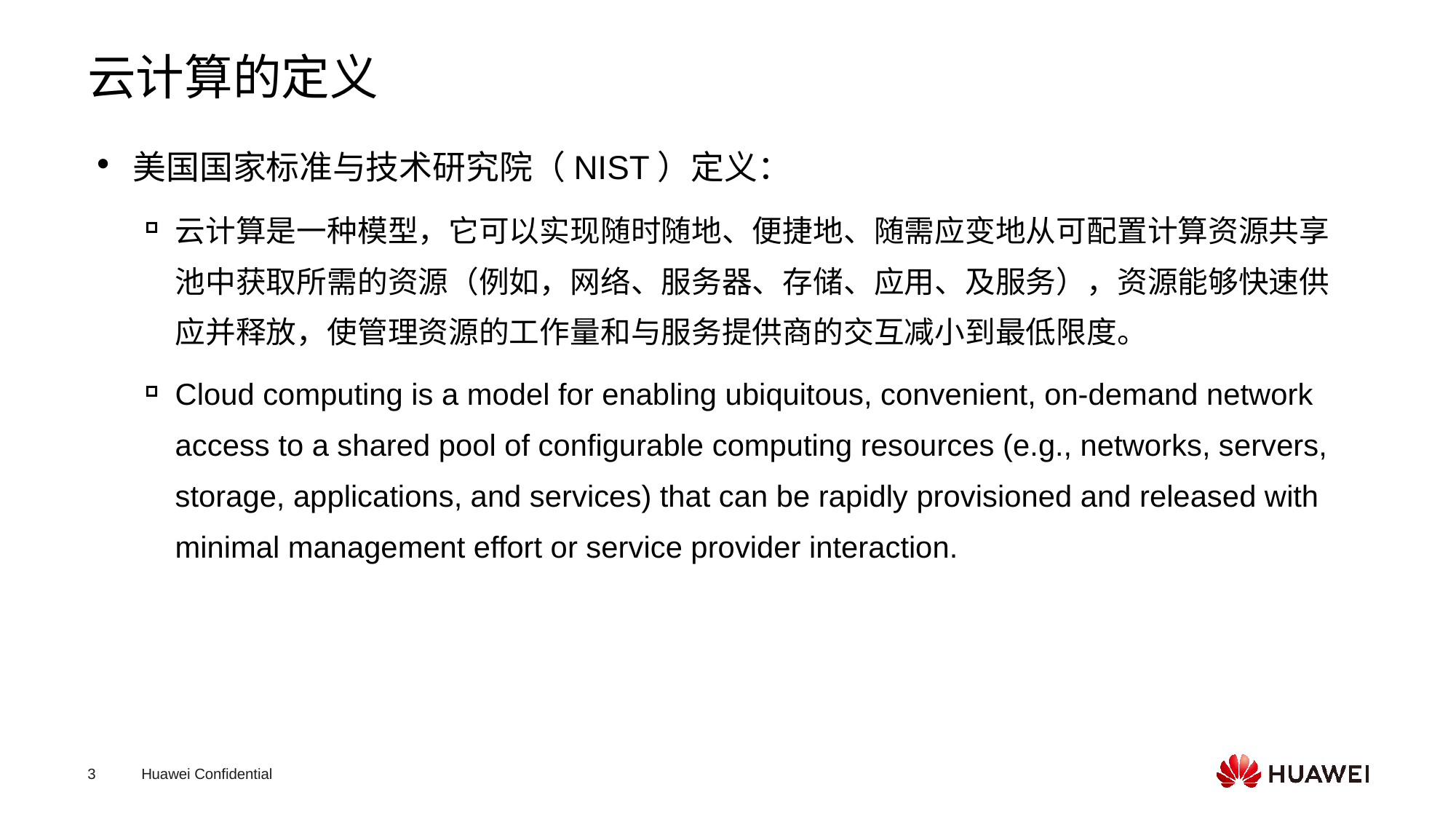

# 云计算的定义
美国国家标准与技术研究院（NIST）定义：
云计算是一种模型，它可以实现随时随地、便捷地、随需应变地从可配置计算资源共享池中获取所需的资源（例如，网络、服务器、存储、应用、及服务），资源能够快速供应并释放，使管理资源的工作量和与服务提供商的交互减小到最低限度。
Cloud computing is a model for enabling ubiquitous, convenient, on-demand network access to a shared pool of configurable computing resources (e.g., networks, servers, storage, applications, and services) that can be rapidly provisioned and released with minimal management effort or service provider interaction.